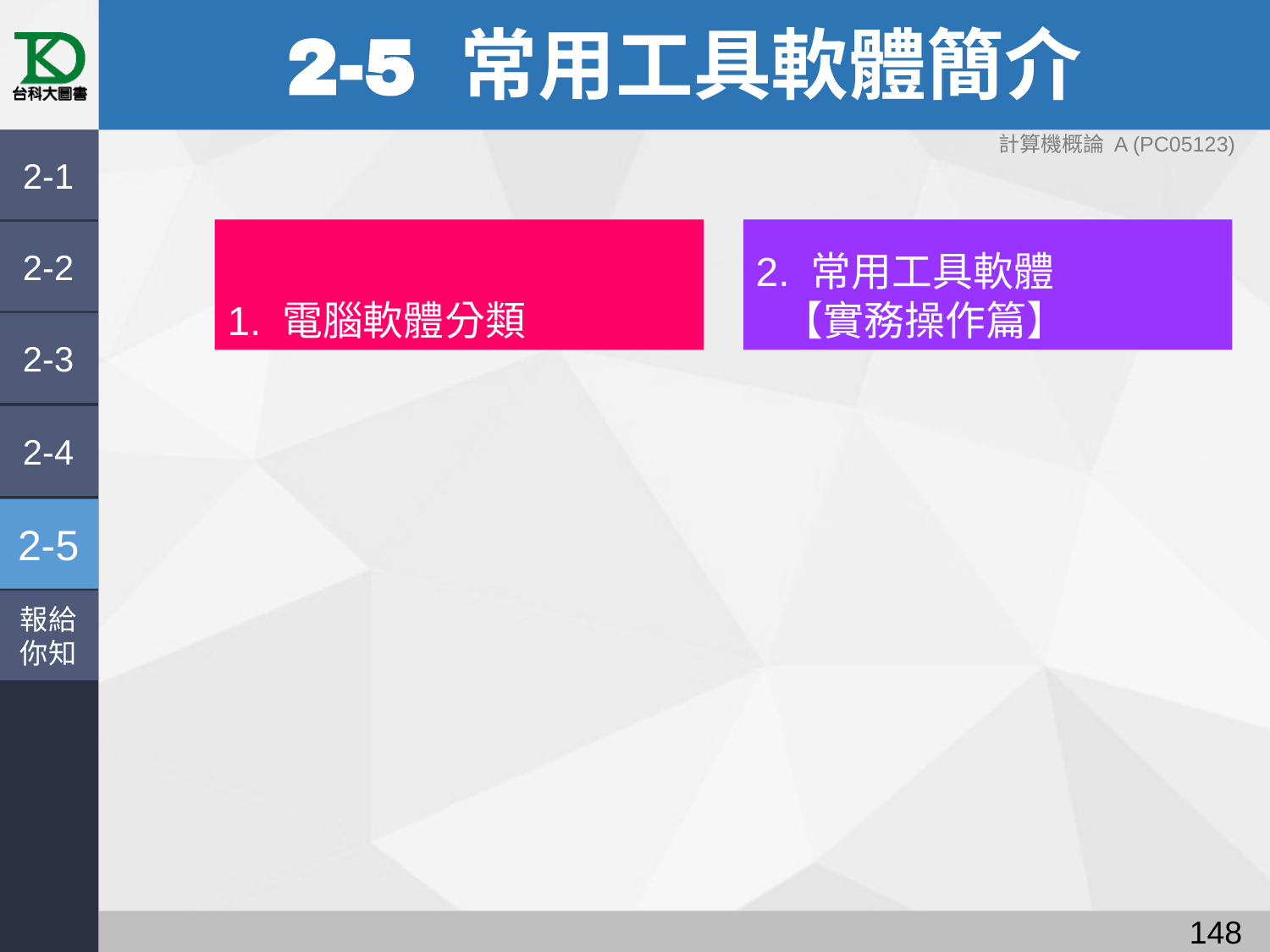

# 2-5 常用工具軟體簡介
計算機概論 A (PC05123)
2-1
1. 電腦軟體分類
2. 常用工具軟體
   【實務操作篇】
2-2
2-3
2-4
2-5
報給
你知
148